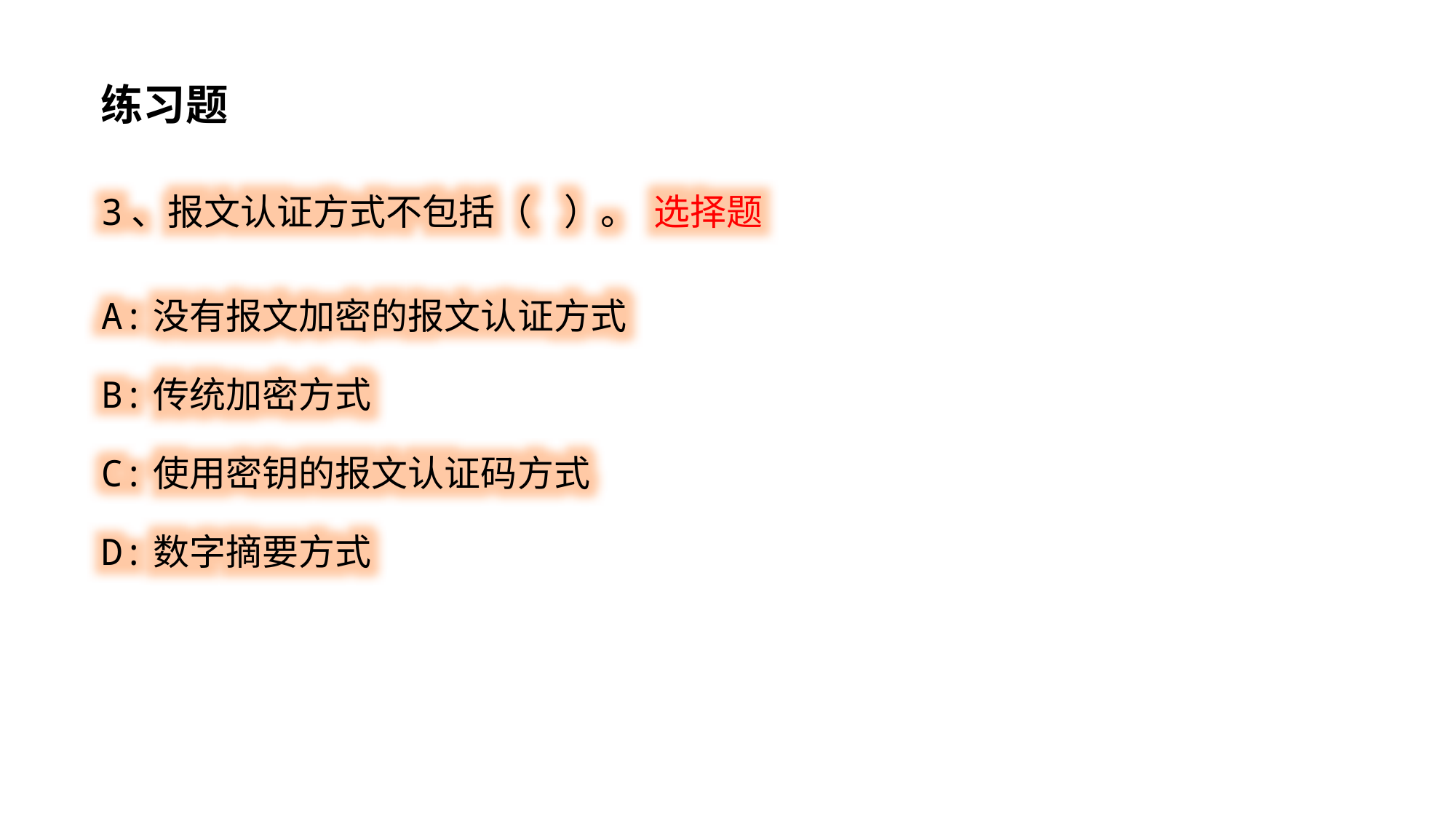

练习题
3、报文认证方式不包括（    ）。  选择题

A:没有报文加密的报文认证方式

B:传统加密方式

C:使用密钥的报文认证码方式

D:数字摘要方式